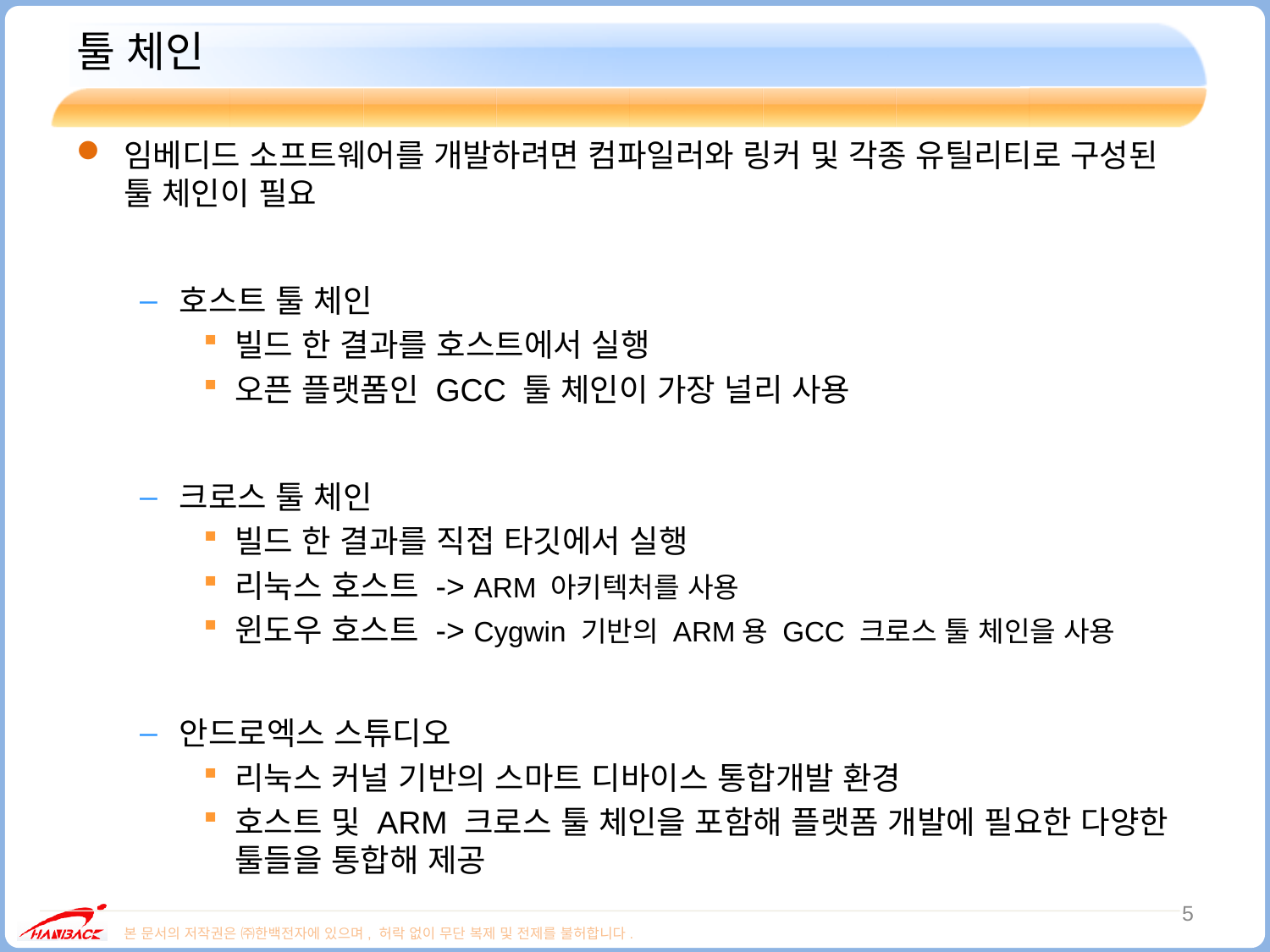

# 툴 체인
임베디드 소프트웨어를 개발하려면 컴파일러와 링커 및 각종 유틸리티로 구성된 툴 체인이 필요

호스트 툴 체인
빌드 한 결과를 호스트에서 실행
오픈 플랫폼인 GCC 툴 체인이 가장 널리 사용

크로스 툴 체인
빌드 한 결과를 직접 타깃에서 실행
리눅스 호스트 -> ARM 아키텍처를 사용
윈도우 호스트 -> Cygwin 기반의 ARM용 GCC 크로스 툴 체인을 사용

안드로엑스 스튜디오
리눅스 커널 기반의 스마트 디바이스 통합개발 환경
호스트 및 ARM 크로스 툴 체인을 포함해 플랫폼 개발에 필요한 다양한 툴들을 통합해 제공

5